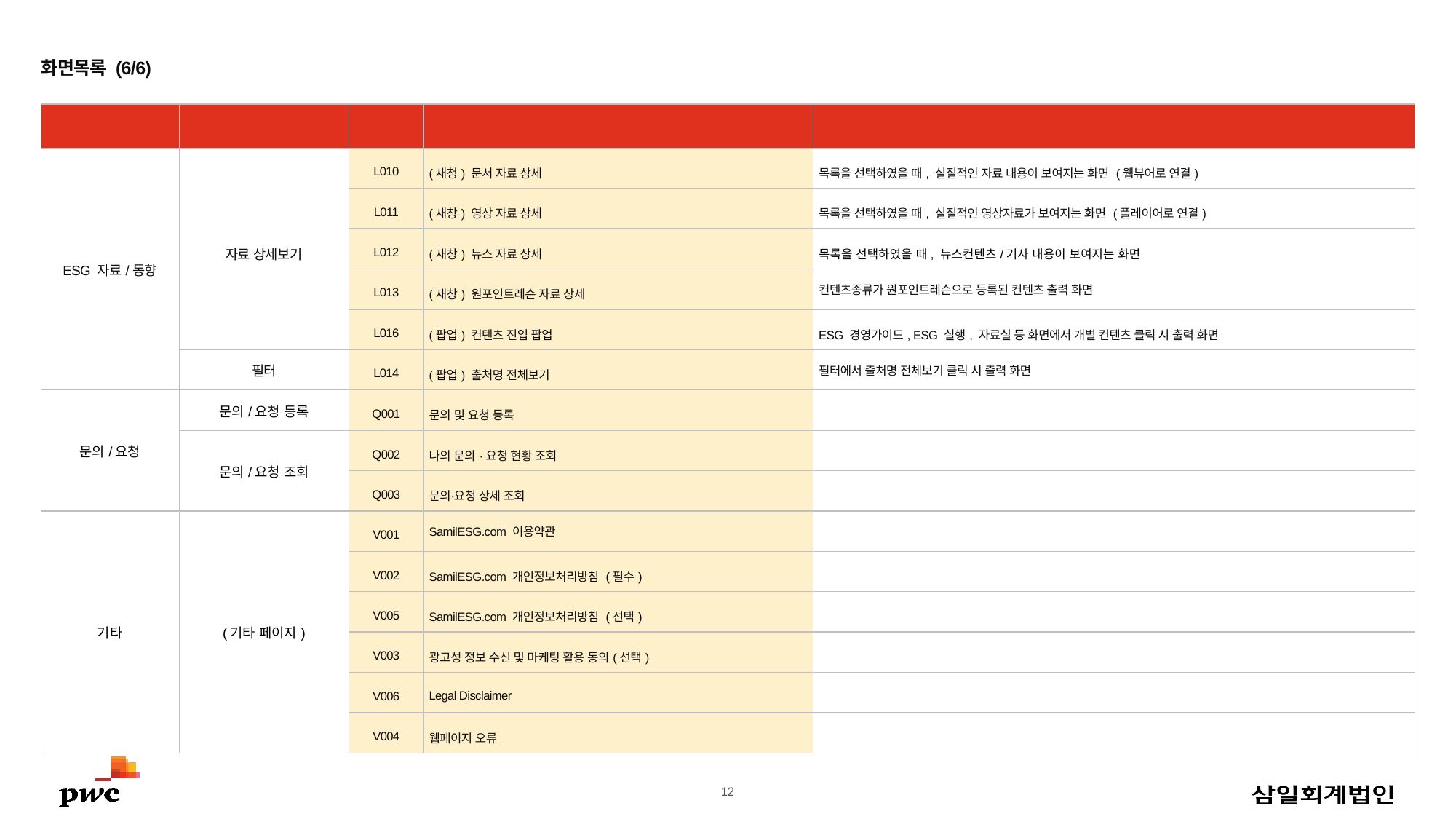

화면목록 (6/6)
| LV1(메뉴-상단) | LV2(메뉴-하단) | ID | LV3(화면명) | 설명 |
| --- | --- | --- | --- | --- |
| ESG 자료/동향 | 자료 상세보기 | L010 | (새청) 문서 자료 상세 | 목록을 선택하였을 때, 실질적인 자료 내용이 보여지는 화면 (웹뷰어로 연결) |
|  |  | L011 | (새창) 영상 자료 상세 | 목록을 선택하였을 때, 실질적인 영상자료가 보여지는 화면 (플레이어로 연결) |
|  |  | L012 | (새창) 뉴스 자료 상세 | 목록을 선택하였을 때, 뉴스컨텐츠/기사 내용이 보여지는 화면 |
|  |  | L013 | (새창) 원포인트레슨 자료 상세 | 컨텐츠종류가 원포인트레슨으로 등록된 컨텐츠 출력 화면 |
|  |  | L016 | (팝업) 컨텐츠 진입 팝업 | ESG 경영가이드, ESG 실행, 자료실 등 화면에서 개별 컨텐츠 클릭 시 출력 화면 |
|  | 필터 | L014 | (팝업) 출처명 전체보기 | 필터에서 출처명 전체보기 클릭 시 출력 화면 |
| 문의/요청 | 문의/요청 등록 | Q001 | 문의 및 요청 등록 |  |
|  | 문의/요청 조회 | Q002 | 나의 문의·요청 현황 조회 |  |
|  |  | Q003 | 문의∙요청 상세 조회 |  |
| 기타 | (기타 페이지) | V001 | SamilESG.com 이용약관 |  |
|  |  | V002 | SamilESG.com 개인정보처리방침 (필수) |  |
|  |  | V005 | SamilESG.com 개인정보처리방침 (선택) |  |
|  |  | V003 | 광고성 정보 수신 및 마케팅 활용 동의(선택) |  |
|  |  | V006 | Legal Disclaimer |  |
|  |  | V004 | 웹페이지 오류 |  |